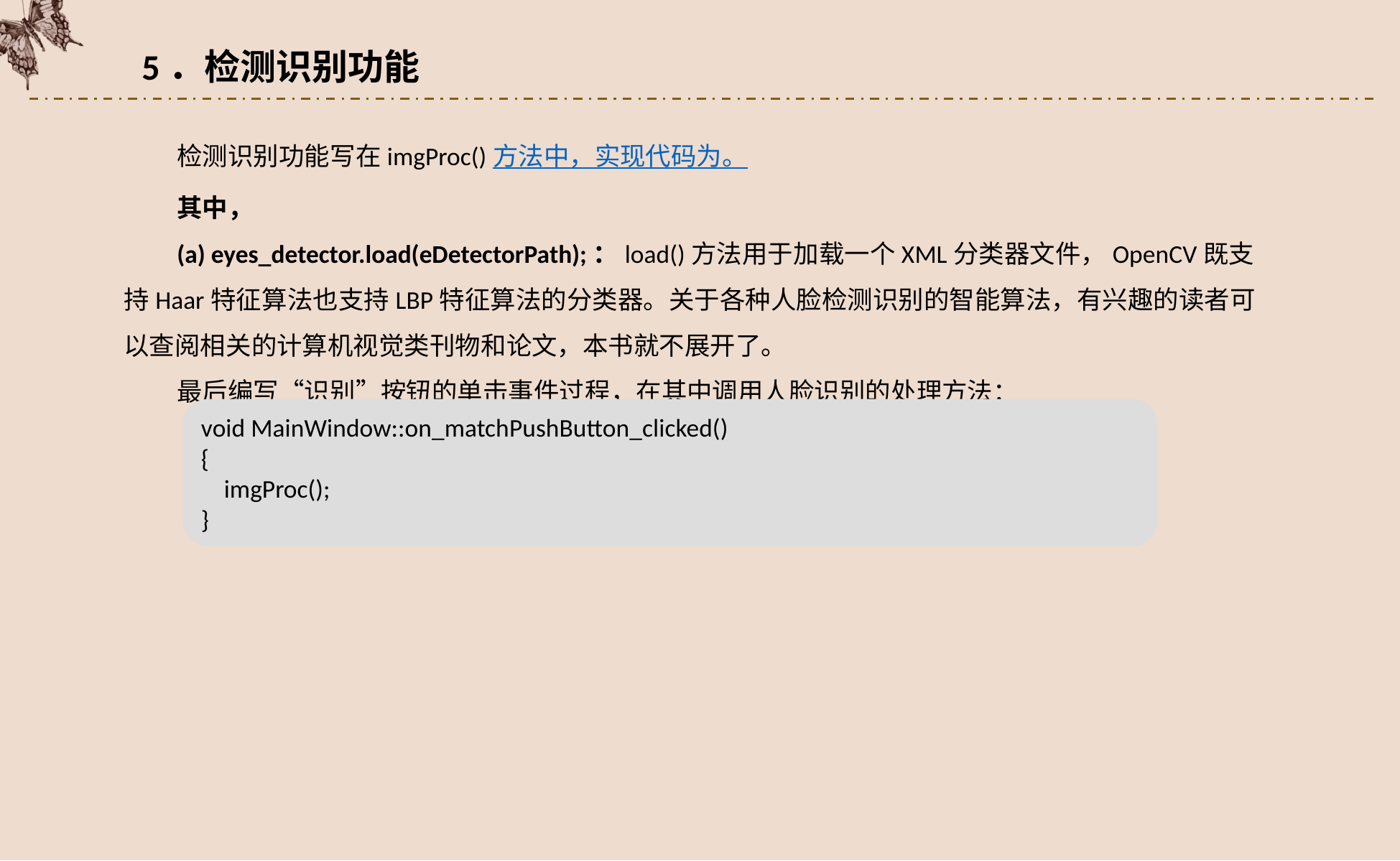

5．检测识别功能
检测识别功能写在imgProc()方法中，实现代码为。
其中，
(a) eyes_detector.load(eDetectorPath);：load()方法用于加载一个XML分类器文件，OpenCV既支持Haar特征算法也支持LBP特征算法的分类器。关于各种人脸检测识别的智能算法，有兴趣的读者可以查阅相关的计算机视觉类刊物和论文，本书就不展开了。
最后编写“识别”按钮的单击事件过程，在其中调用人脸识别的处理方法：
void MainWindow::on_matchPushButton_clicked()
{
    imgProc();
}